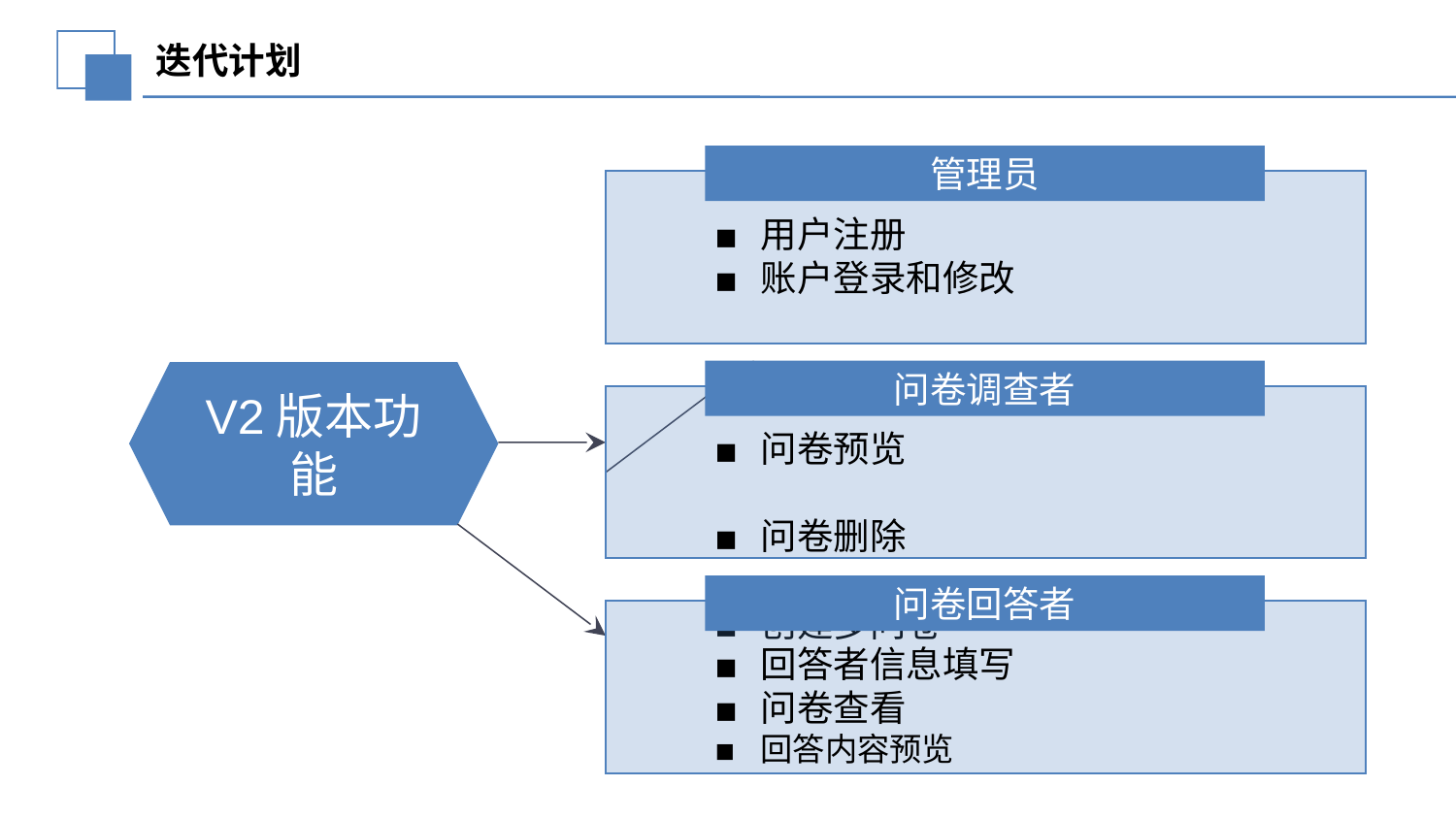

延迟符
迭代计划
管理员

用户注册
账户登录和修改

问卷调查者
V2版本功能

问卷预览
问卷删除
创建多问卷

问卷回答者

回答者信息填写
问卷查看
回答内容预览